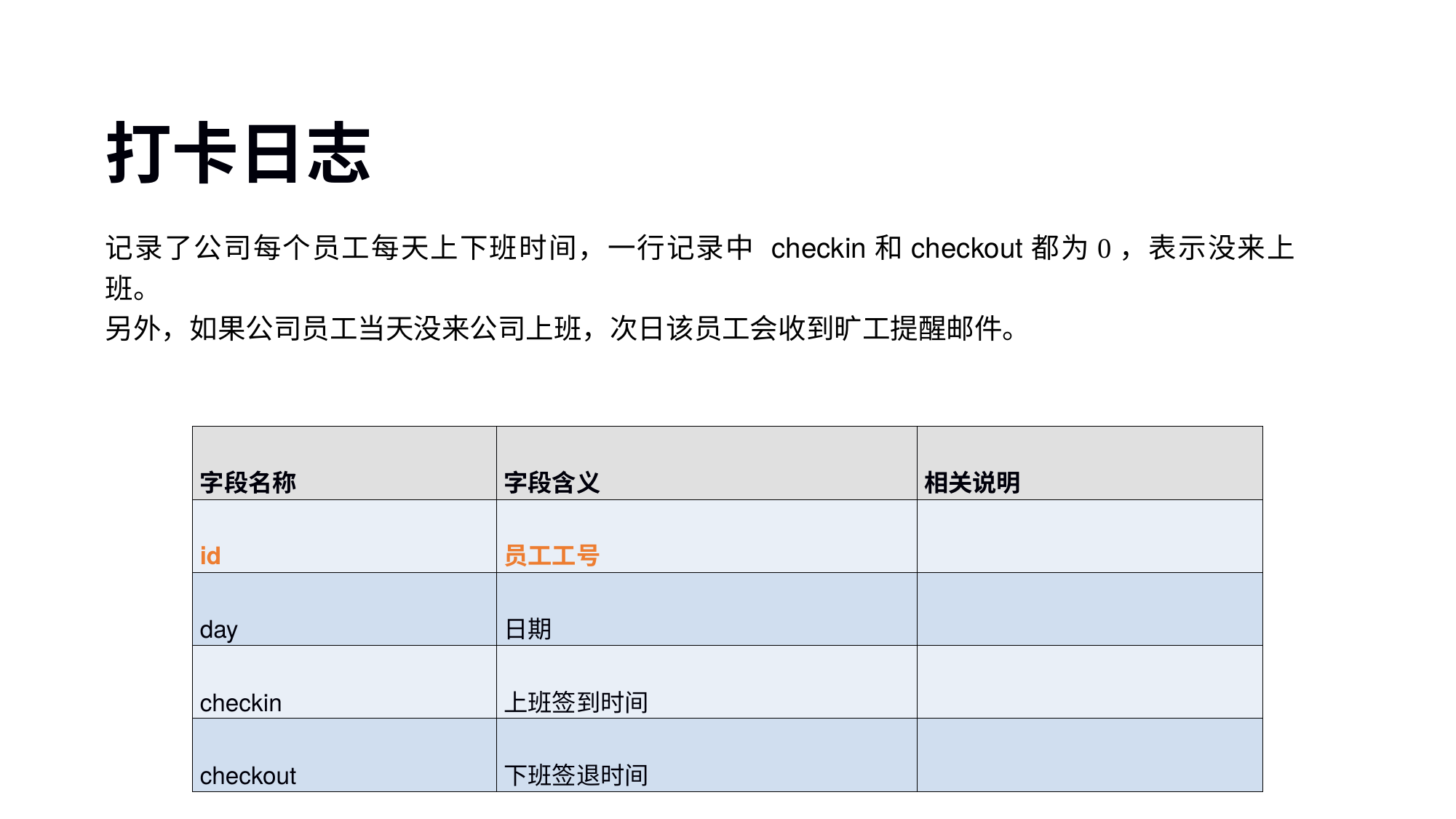

# 打卡日志
记录了公司每个员工每天上下班时间，一行记录中 checkin和checkout都为0，表示没来上班。
另外，如果公司员工当天没来公司上班，次日该员工会收到旷工提醒邮件。
| 字段名称 | 字段含义 | 相关说明 |
| --- | --- | --- |
| id | 员工工号 |  |
| day | 日期 |  |
| checkin | 上班签到时间 |  |
| checkout | 下班签退时间 |  |